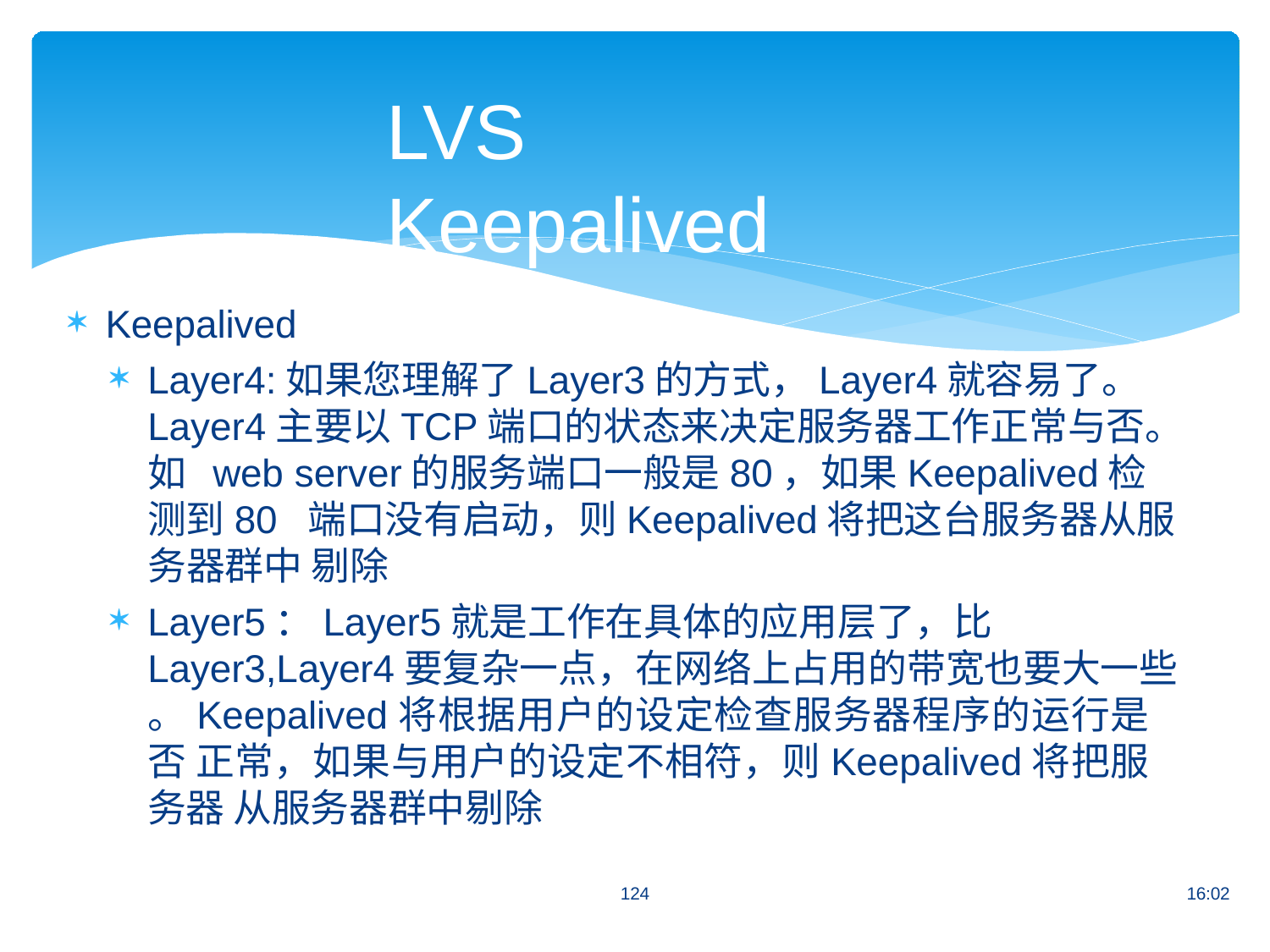

# LVS Keepalived

Keepalived
Layer4:如果您理解了Layer3的方式，Layer4就容易了。
Layer4主要以TCP端口的状态来决定服务器工作正常与否。如  web server的服务端口一般是80，如果Keepalived检测到80  端口没有启动，则Keepalived将把这台服务器从服务器群中 剔除
Layer5：Layer5就是工作在具体的应用层了，比
Layer3,Layer4要复杂一点，在网络上占用的带宽也要大一些
。Keepalived将根据用户的设定检查服务器程序的运行是否 正常，如果与用户的设定不相符，则Keepalived将把服务器 从服务器群中剔除
124
16:02